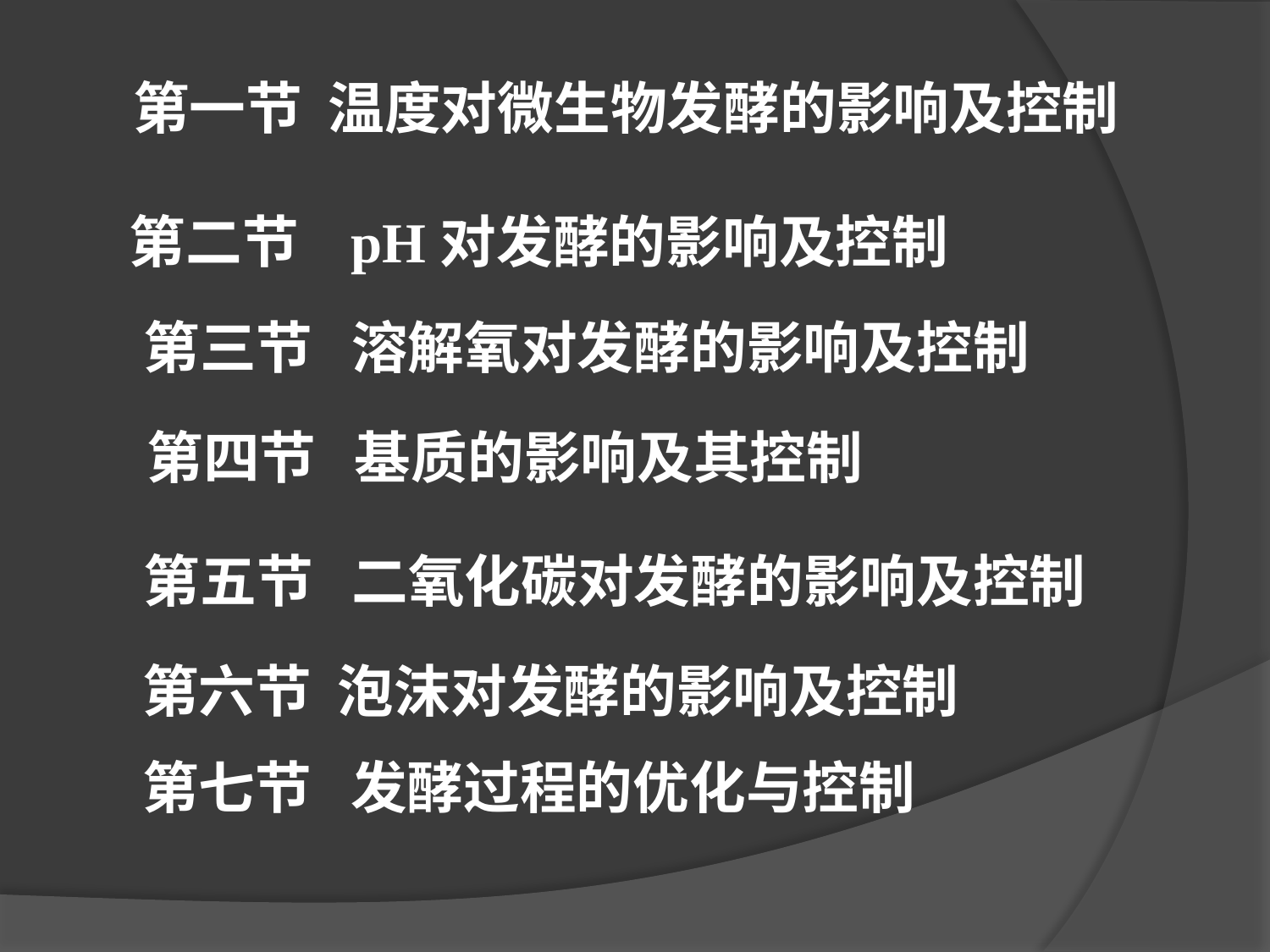

第一节  温度对微生物发酵的影响及控制
第二节   pH对发酵的影响及控制
第三节   溶解氧对发酵的影响及控制
第四节   基质的影响及其控制
第五节   二氧化碳对发酵的影响及控制
第六节  泡沫对发酵的影响及控制
第七节   发酵过程的优化与控制